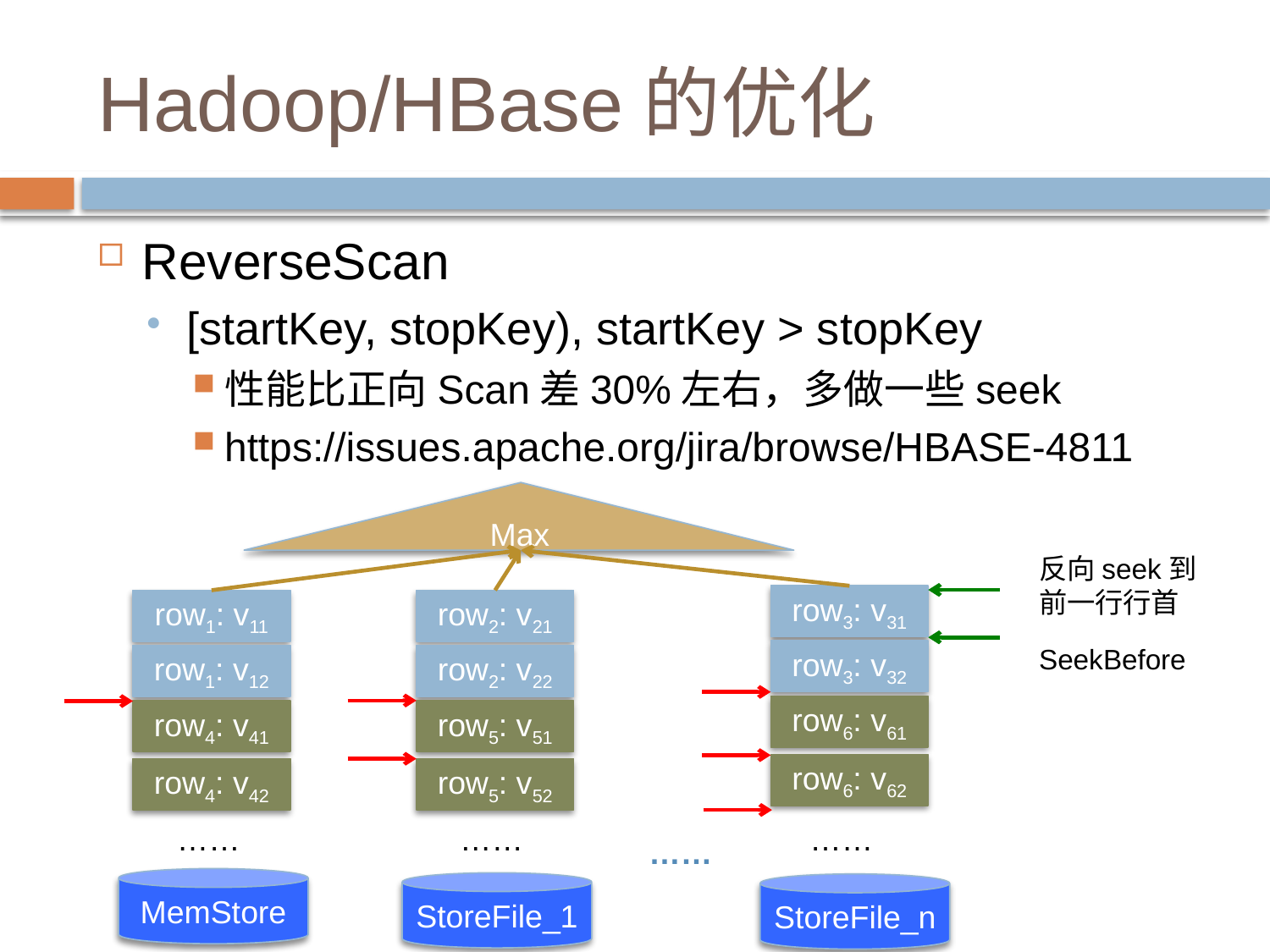

# Hadoop/HBase的优化
ReverseScan
[startKey, stopKey), startKey > stopKey
性能比正向Scan差30%左右，多做一些seek
https://issues.apache.org/jira/browse/HBASE-4811
Max
反向seek到前一行行首
row3: v31
row1: v11
row2: v21
SeekBefore
row3: v32
row1: v12
row2: v22
row6: v61
row4: v41
row5: v51
row6: v62
row4: v42
row5: v52
……
……
……
……
MemStore
StoreFile_1
StoreFile_n